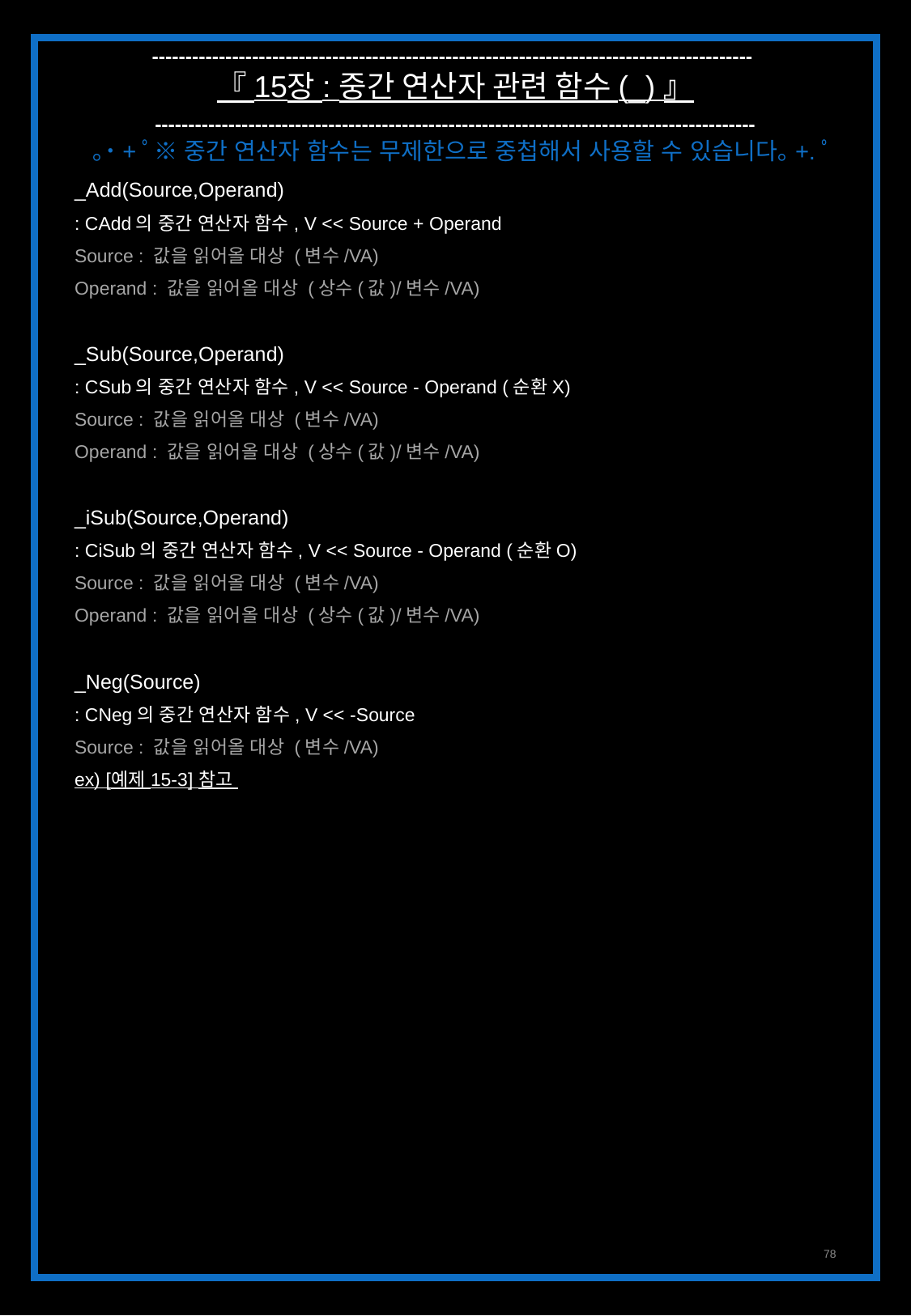

------------------------------------------------------------------------------------------
『 15장 : 중간 연산자 관련 함수 (_) 』
------------------------------------------------------------------------------------------

｡˙+ﾟ※ 중간 연산자 함수는 무제한으로 중첩해서 사용할 수 있습니다｡+.ﾟ
_Add(Source,Operand)
: CAdd의 중간 연산자 함수, V << Source + Operand
Source : 값을 읽어올 대상 (변수/VA)
Operand : 값을 읽어올 대상 (상수(값)/변수/VA)

_Sub(Source,Operand)
: CSub의 중간 연산자 함수, V << Source - Operand (순환X)
Source : 값을 읽어올 대상 (변수/VA)
Operand : 값을 읽어올 대상 (상수(값)/변수/VA)

_iSub(Source,Operand)
: CiSub의 중간 연산자 함수, V << Source - Operand (순환O)
Source : 값을 읽어올 대상 (변수/VA)
Operand : 값을 읽어올 대상 (상수(값)/변수/VA)

_Neg(Source)
: CNeg의 중간 연산자 함수, V << -Source
Source : 값을 읽어올 대상 (변수/VA)
ex) [예제 15-3] 참고
78